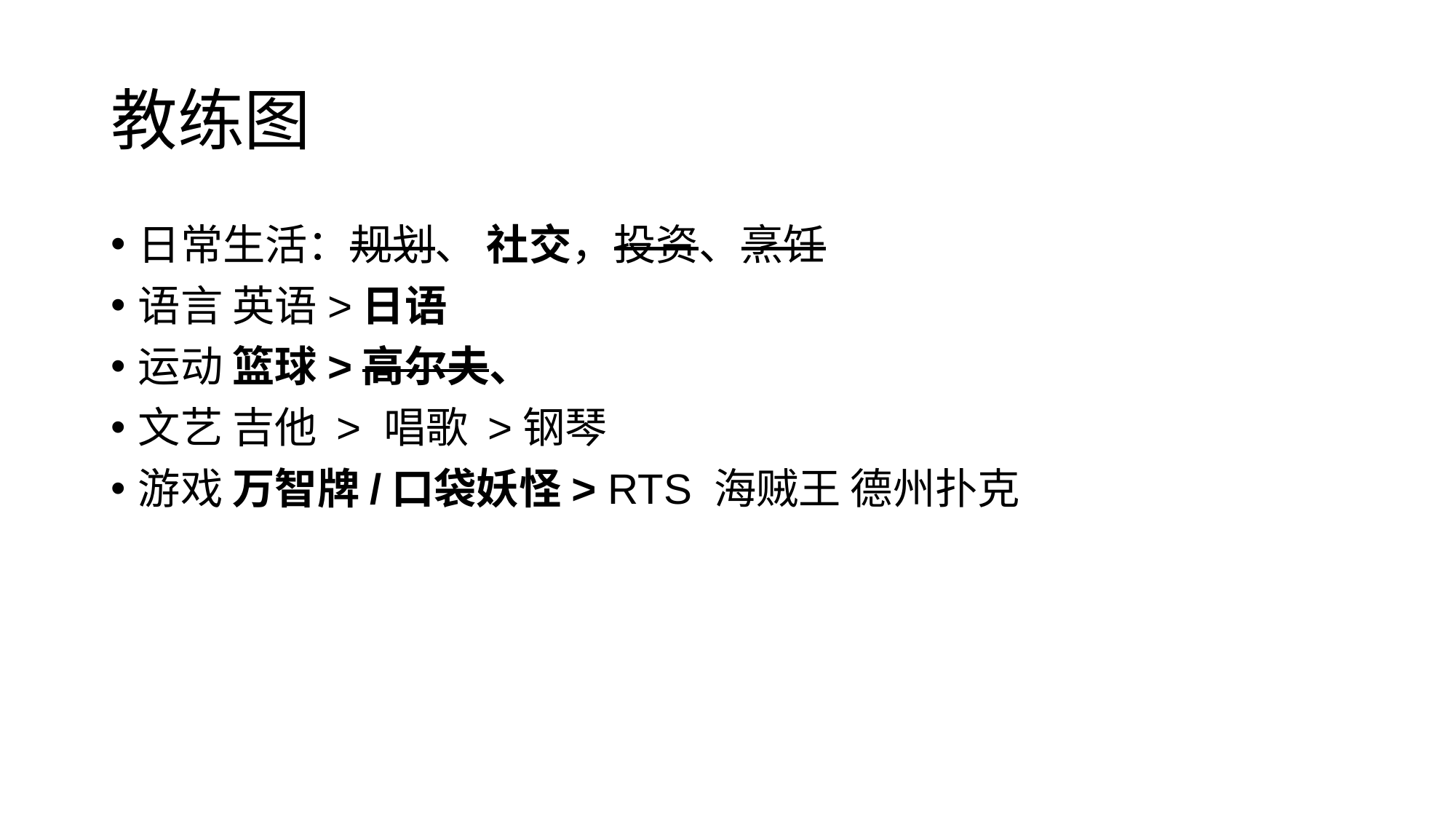

# 教练图
日常生活：规划、 社交，投资、烹饪
语言 英语>日语
运动 篮球>高尔夫、
文艺 吉他 > 唱歌 >钢琴
游戏 万智牌/口袋妖怪> RTS 海贼王 德州扑克